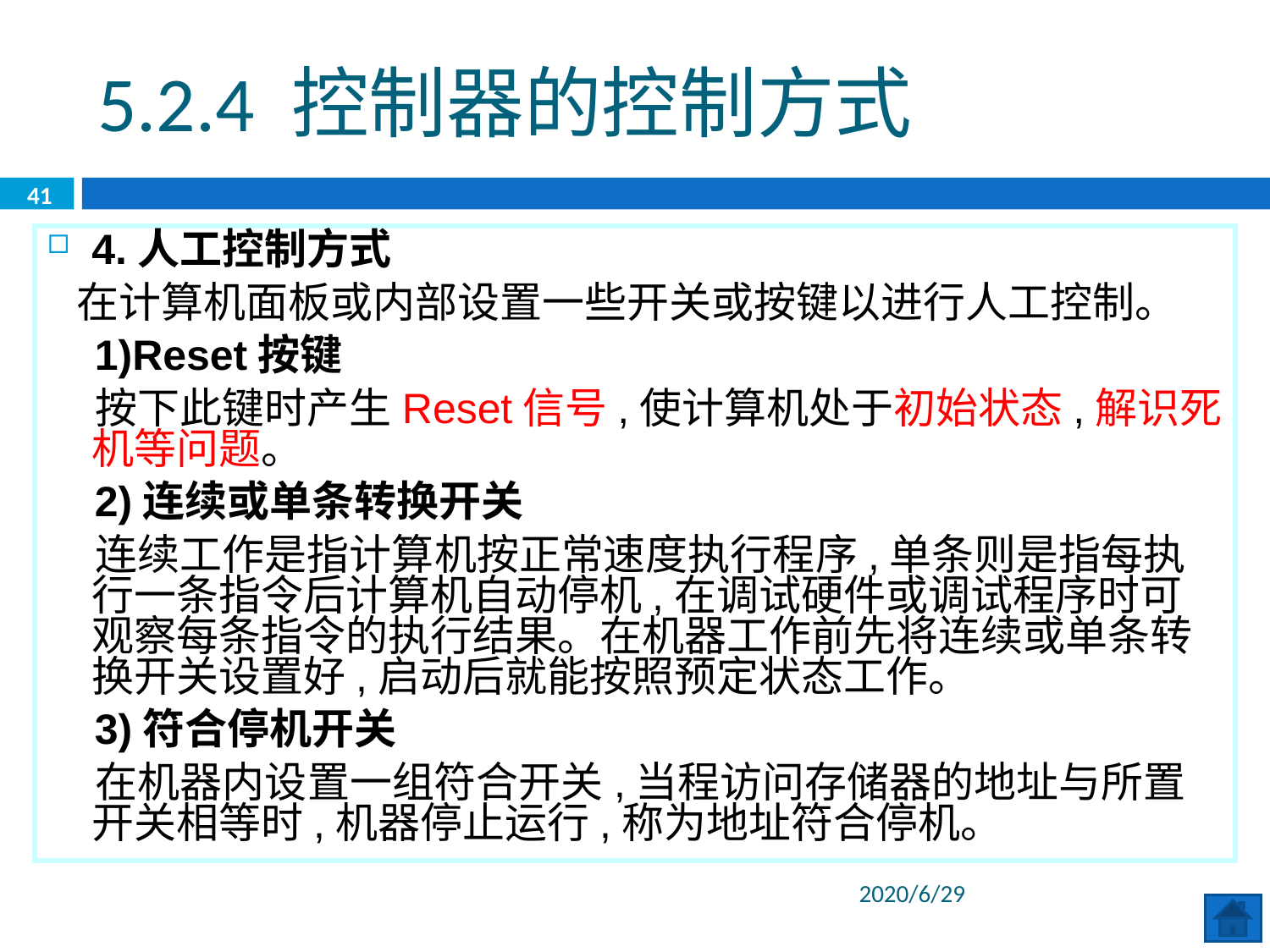

5.2.4 控制器的控制方式
41
4.人工控制方式
  在计算机面板或内部设置一些开关或按键以进行人工控制。
    1)Reset按键
    按下此键时产生Reset信号,使计算机处于初始状态,解识死机等问题。
    2)连续或单条转换开关
    连续工作是指计算机按正常速度执行程序,单条则是指每执行一条指令后计算机自动停机,在调试硬件或调试程序时可观察每条指令的执行结果。在机器工作前先将连续或单条转换开关设置好,启动后就能按照预定状态工作。
    3)符合停机开关
    在机器内设置一组符合开关,当程访问存储器的地址与所置开关相等时,机器停止运行,称为地址符合停机。
2020/6/29